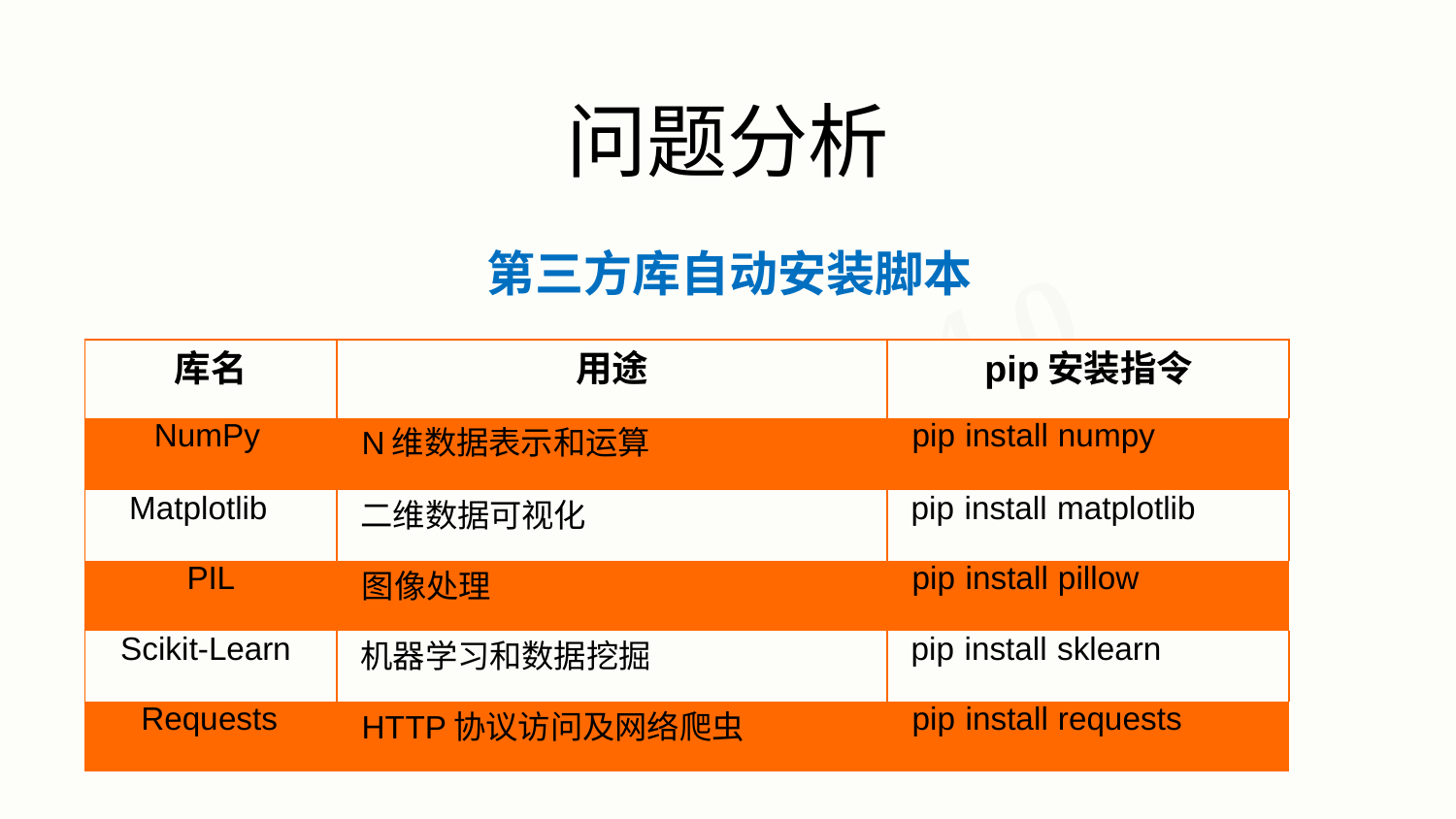

# 问题分析
第三方库自动安装脚本

| 库名 | 用途 | pip安装指令 |
| --- | --- | --- |
| NumPy | N维数据表示和运算 | pip install numpy |
| Matplotlib | 二维数据可视化 | pip install matplotlib |
| PIL | 图像处理 | pip install pillow |
| Scikit-Learn | 机器学习和数据挖掘 | pip install sklearn |
| Requests | HTTP协议访问及网络爬虫 | pip install requests |